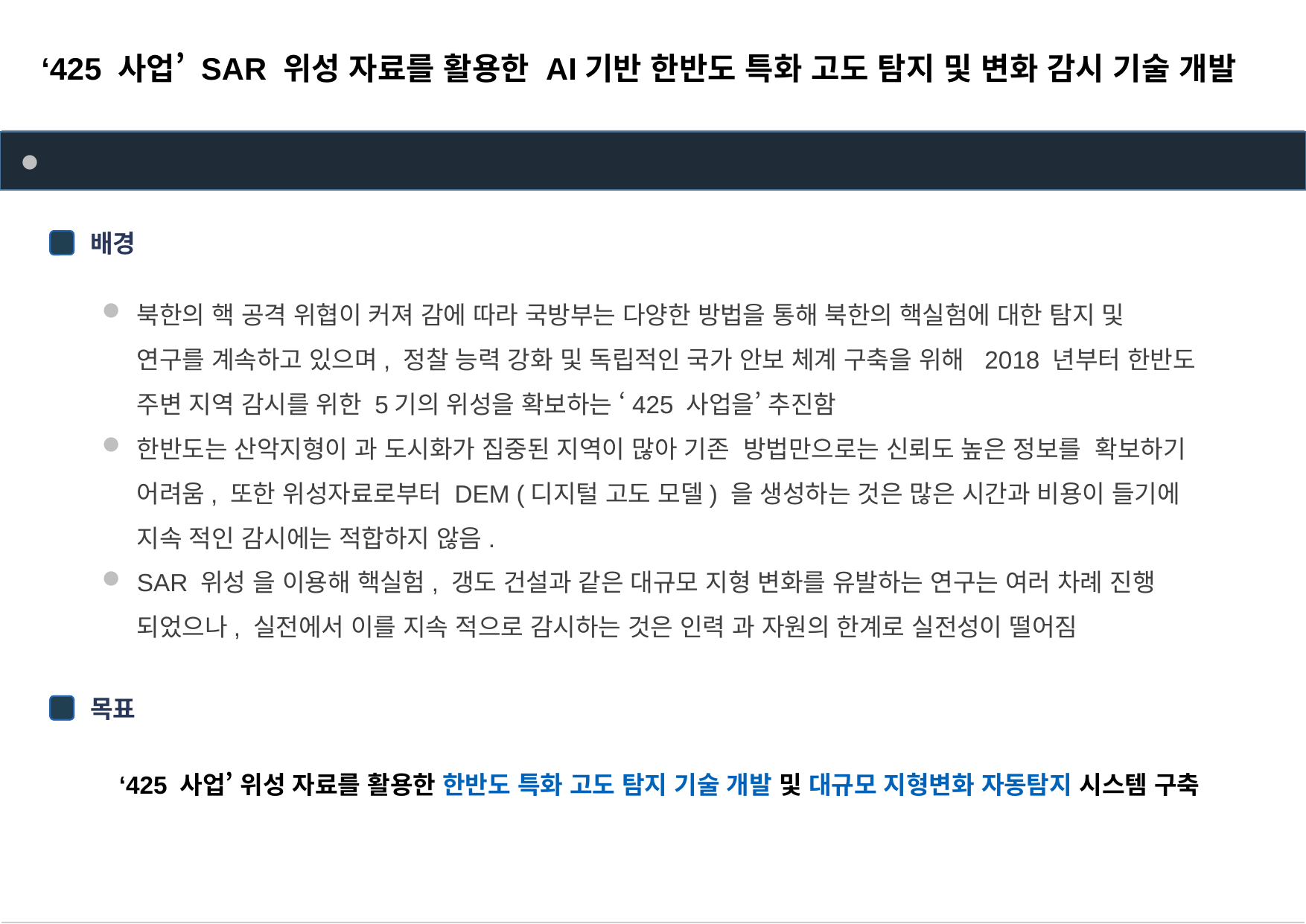

‘425 사업’ SAR 위성 자료를 활용한 AI기반 한반도 특화 고도 탐지 및 변화 감시 기술 개발
과제 개요

위성 자료 수집 및 개발 사례 분석
배경

북한의 핵 공격 위협이 커져 감에 따라 국방부는 다양한 방법을 통해 북한의 핵실험에 대한 탐지 및 연구를 계속하고 있으며, 정찰 능력 강화 및 독립적인 국가 안보 체계 구축을 위해  2018 년부터 한반도 주변 지역 감시를 위한 5기의 위성을 확보하는 ‘425 사업을’ 추진함
한반도는 산악지형이 과 도시화가 집중된 지역이 많아 기존  방법만으로는 신뢰도 높은 정보를  확보하기 어려움, 또한 위성자료로부터 DEM (디지털 고도 모델) 을 생성하는 것은 많은 시간과 비용이 들기에
지속 적인 감시에는 적합하지 않음.
SAR 위성 을 이용해 핵실험, 갱도 건설과 같은 대규모 지형 변화를 유발하는 연구는 여러 차례 진행 되었으나, 실전에서 이를 지속 적으로 감시하는 것은 인력 과 자원의 한계로 실전성이 떨어짐
목표

‘425 사업’ 위성 자료를 활용한 한반도 특화 고도 탐지 기술 개발 및 대규모 지형변화 자동탐지 시스템 구축